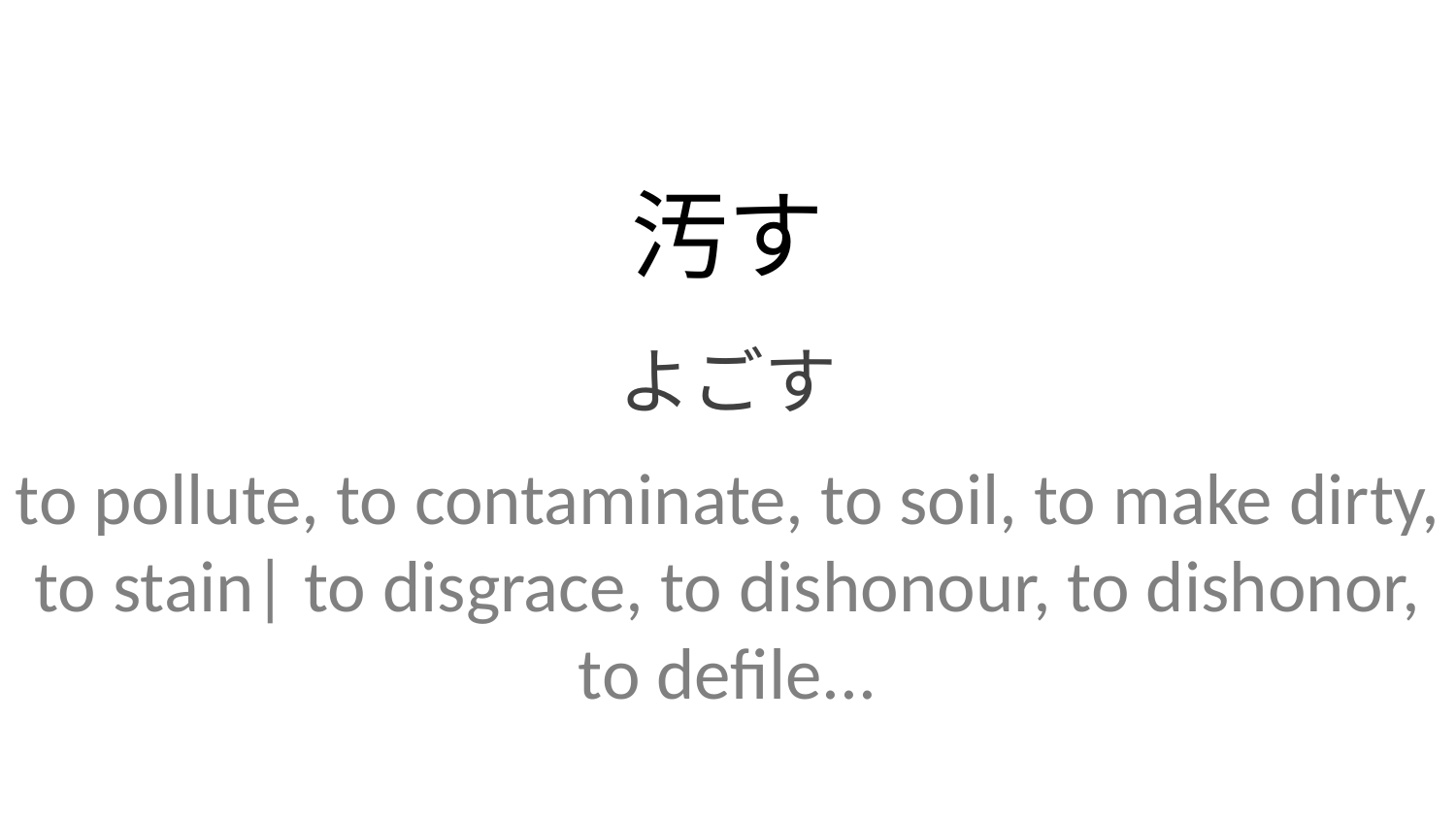

汚す

よごす
to pollute, to contaminate, to soil, to make dirty, to stain| to disgrace, to dishonour, to dishonor, to defile...